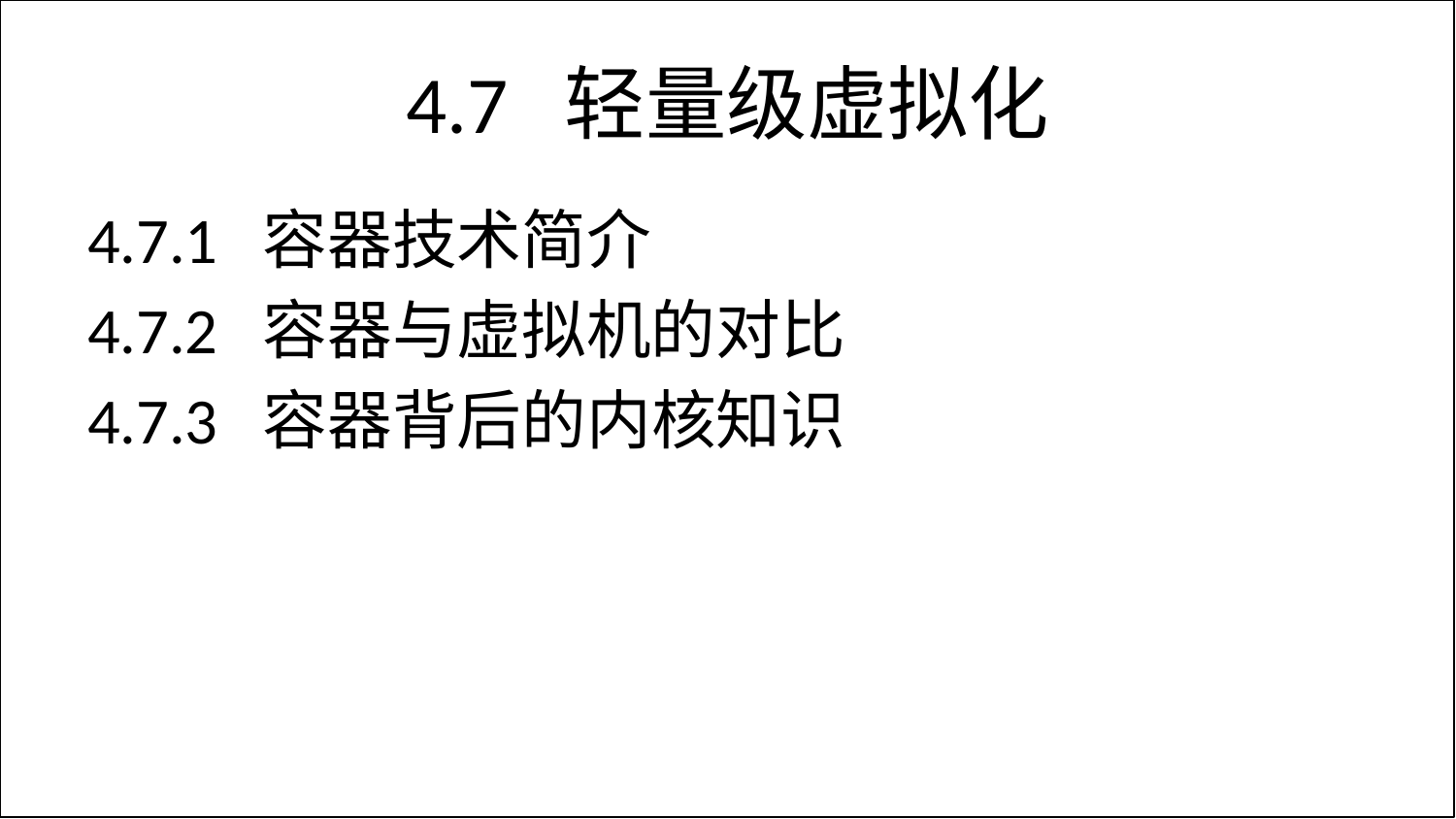

# 4.7  轻量级虚拟化
4.7.1  容器技术简介
4.7.2  容器与虚拟机的对比
4.7.3  容器背后的内核知识